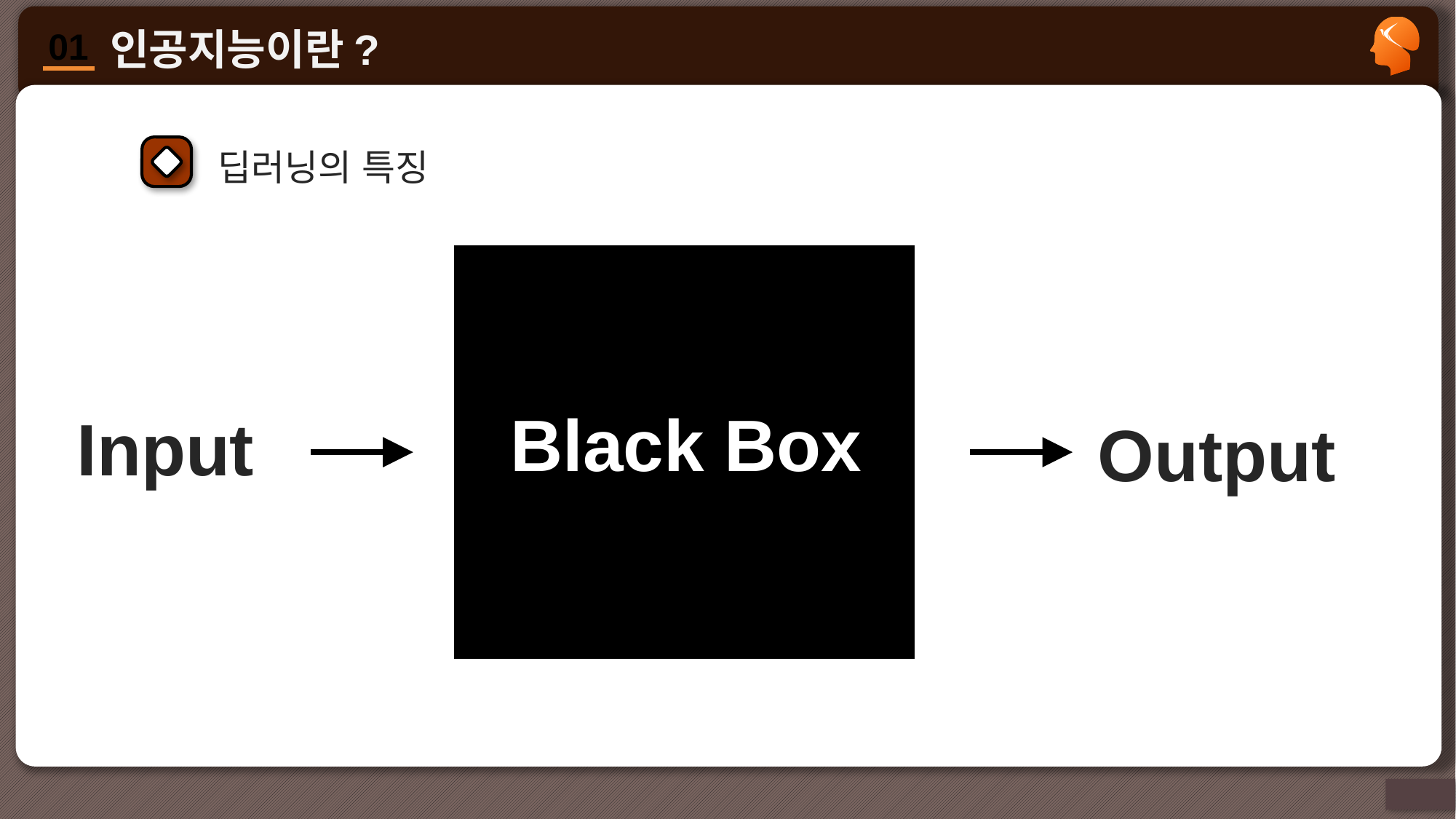

딥러닝의 특징

20

Black Box
Input
Output
20